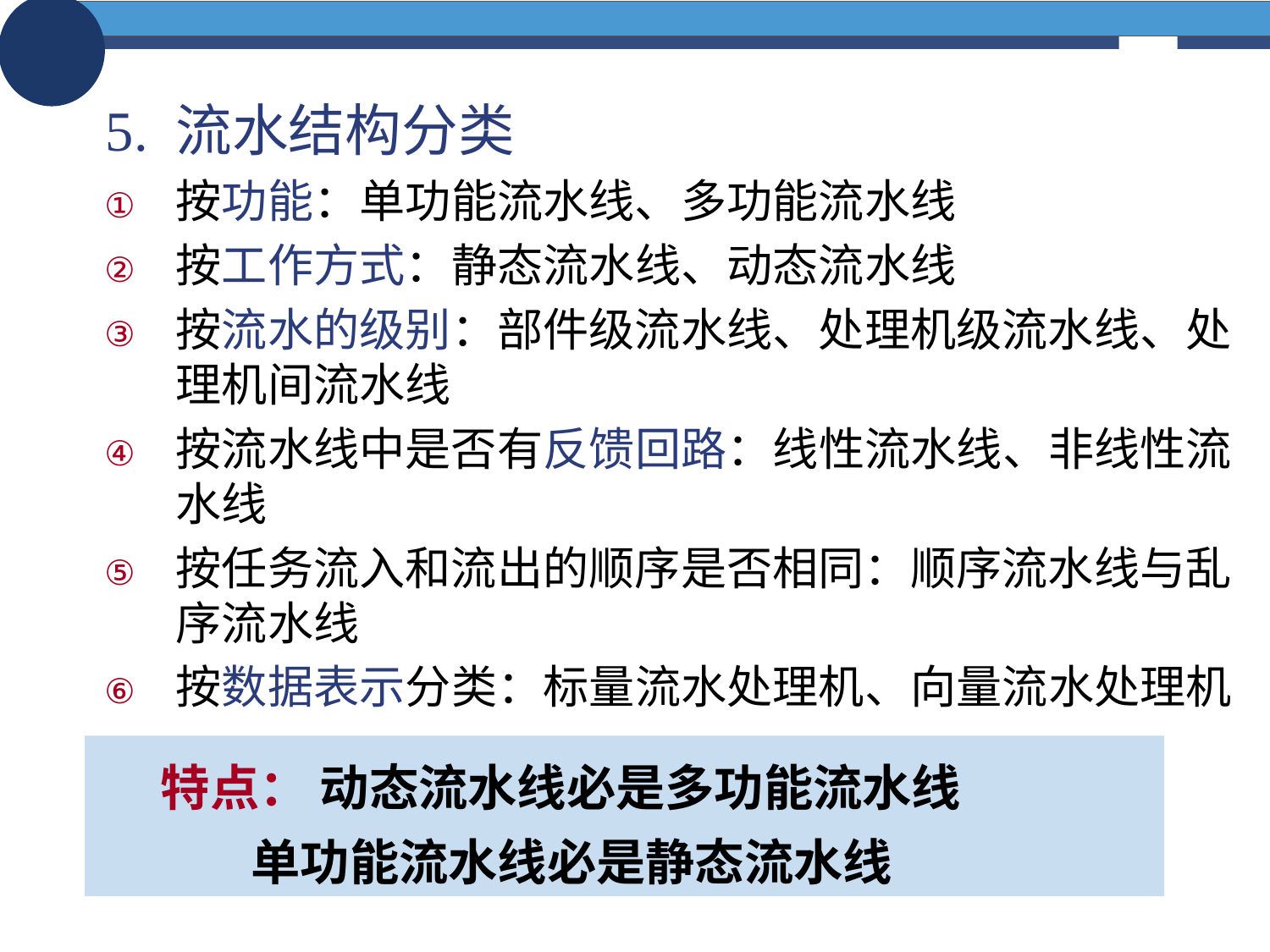

# 5. 流水结构分类
按功能：单功能流水线、多功能流水线
按工作方式：静态流水线、动态流水线
按流水的级别：部件级流水线、处理机级流水线、处理机间流水线
按流水线中是否有反馈回路：线性流水线、非线性流水线
按任务流入和流出的顺序是否相同：顺序流水线与乱序流水线
按数据表示分类：标量流水处理机、向量流水处理机
特点： 动态流水线必是多功能流水线
       单功能流水线必是静态流水线